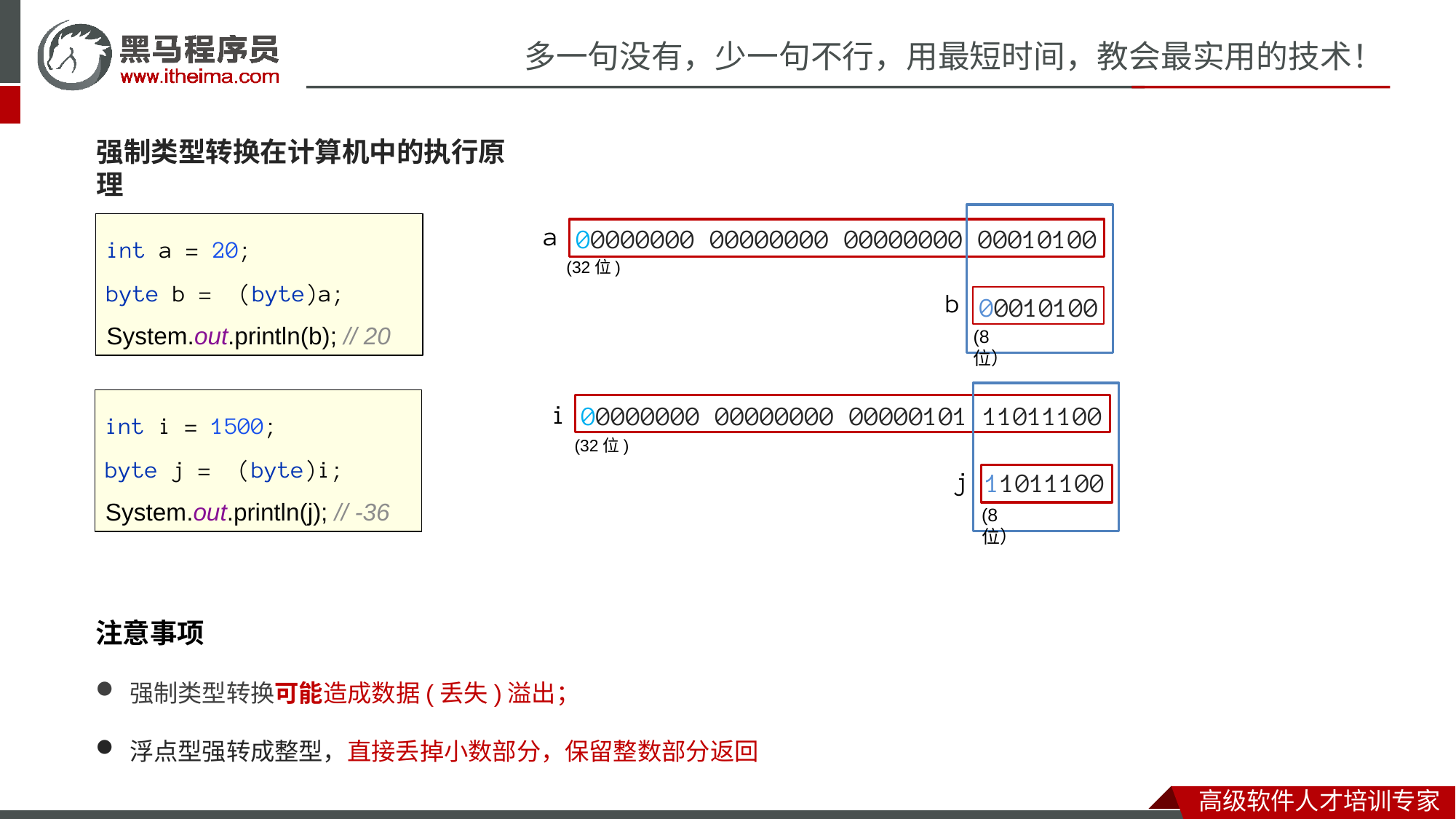

强制类型转换在计算机中的执行原理

a
int a = 20;
byte b =  (byte)a;
System.out.println(b); // 20
00000000 00000000 00000000 00010100

    b
(32位)
00010100

(8位）

int i = 1500;
byte j =  (byte)i;
System.out.println(j); // -36
i
00000000 00000000 00000101 11011100‬

    j
(32位)
11011100

(8位）
注意事项
强制类型转换可能造成数据(丢失)溢出；
浮点型强转成整型，直接丢掉小数部分，保留整数部分返回